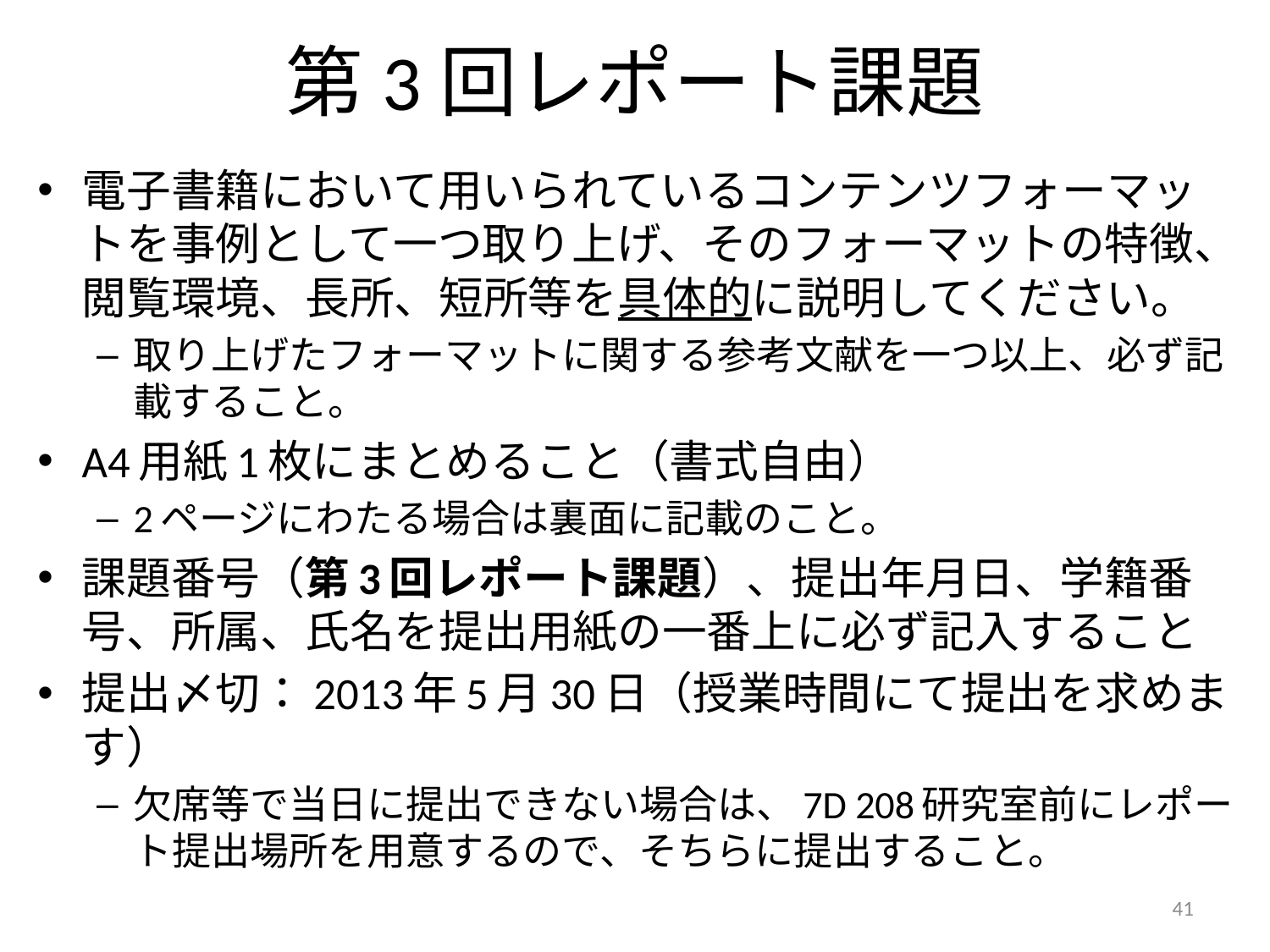

# 第3回レポート課題
電子書籍において用いられているコンテンツフォーマットを事例として一つ取り上げ、そのフォーマットの特徴、閲覧環境、長所、短所等を具体的に説明してください。
取り上げたフォーマットに関する参考文献を一つ以上、必ず記載すること。
A4用紙1枚にまとめること（書式自由）
2ページにわたる場合は裏面に記載のこと。
課題番号（第3回レポート課題）、提出年月日、学籍番号、所属、氏名を提出用紙の一番上に必ず記入すること
提出〆切：2013年5月30日（授業時間にて提出を求めます）
欠席等で当日に提出できない場合は、7D 208研究室前にレポート提出場所を用意するので、そちらに提出すること。
41